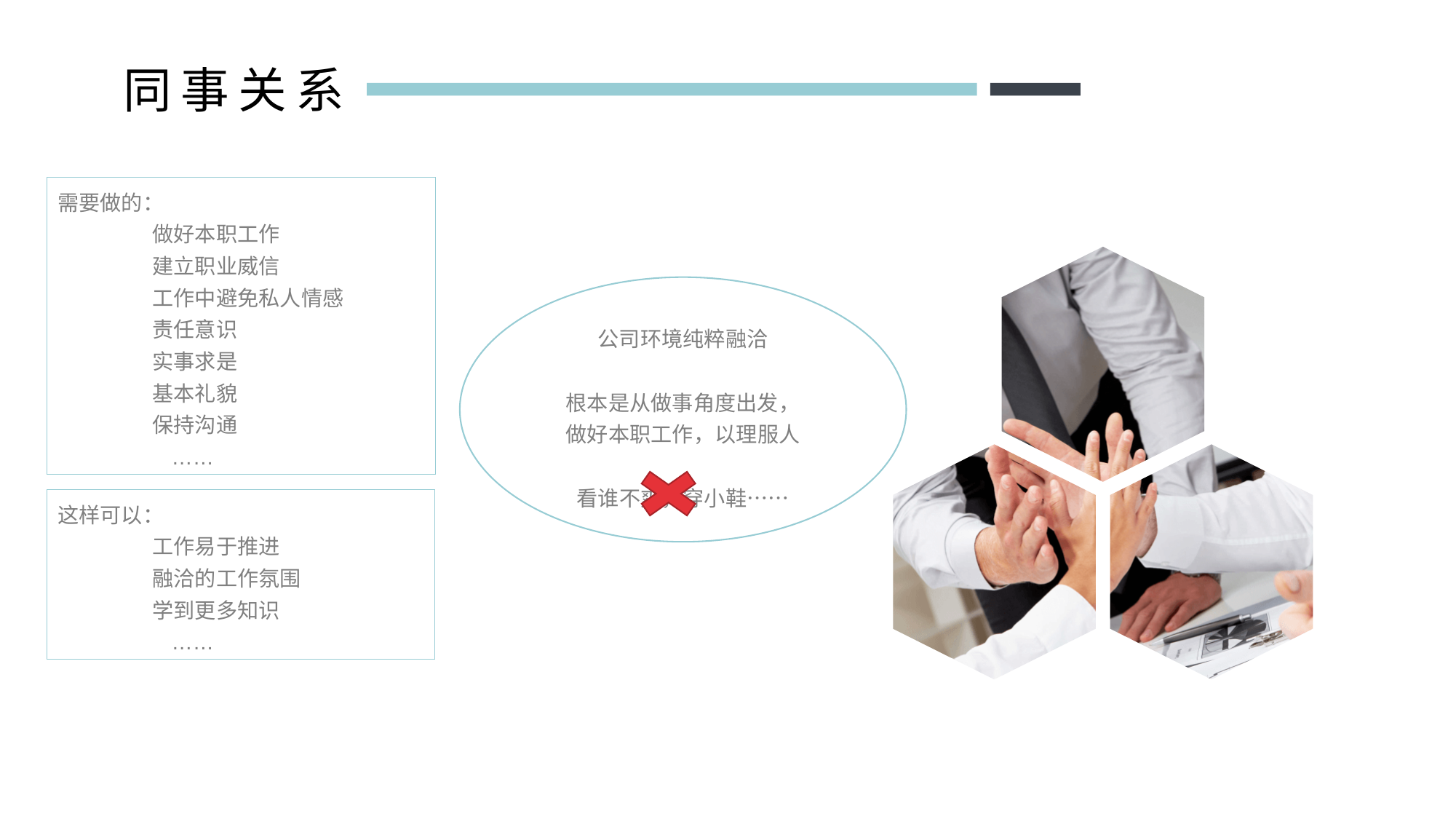

同事关系

需要做的：
                   做好本职工作
                   建立职业威信
                   工作中避免私人情感
                   责任意识
                   实事求是
                   基本礼貌
                   保持沟通
                   ……

公司环境纯粹融洽

根本是从做事角度出发，做好本职工作，以理服人

看谁不爽，穿小鞋……

这样可以：
                   工作易于推进
                   融洽的工作氛围
                   学到更多知识
                   ……